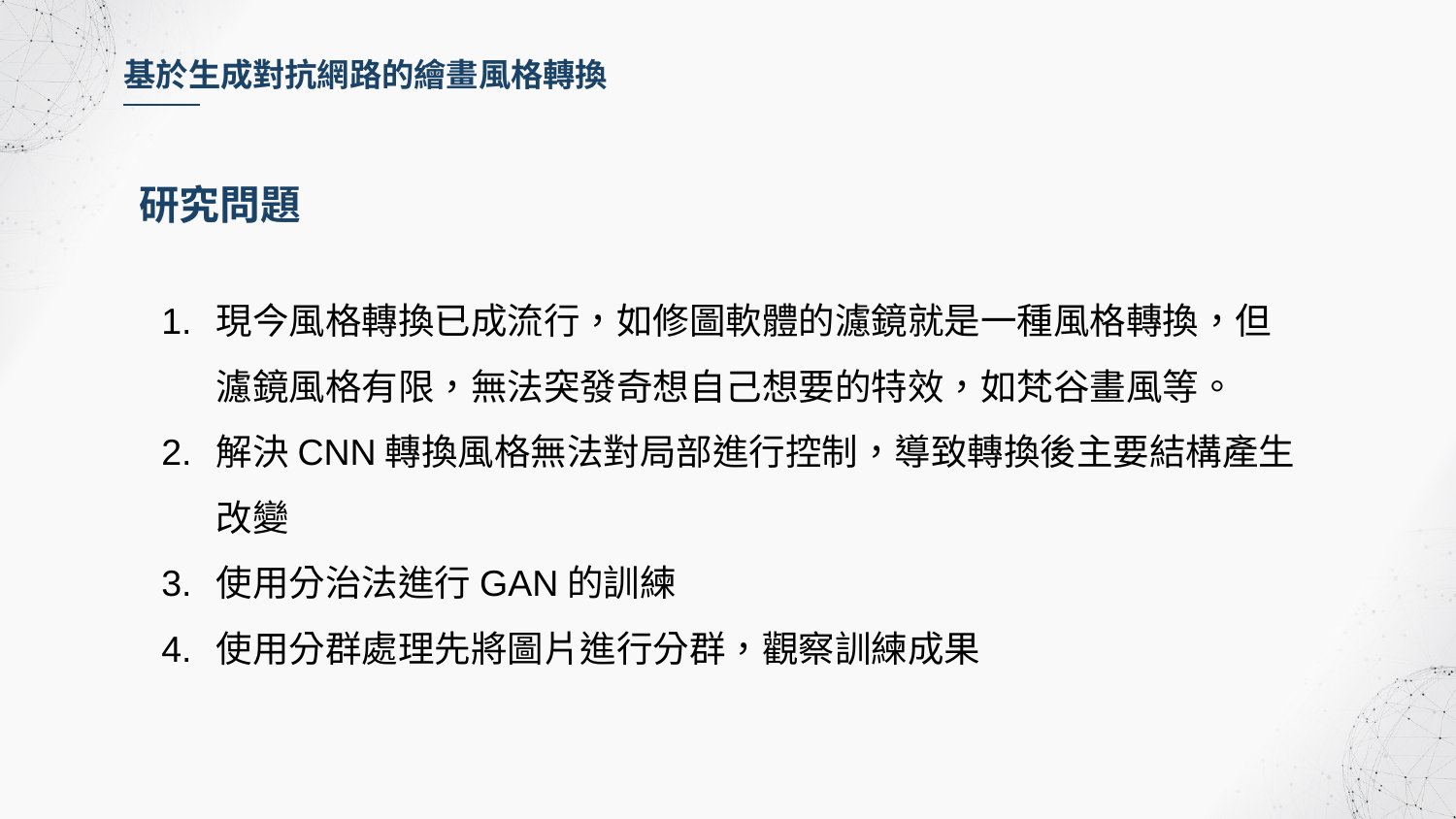

基於生成對抗網路的繪畫風格轉換
研究問題
現今風格轉換已成流行，如修圖軟體的濾鏡就是一種風格轉換，但濾鏡風格有限，無法突發奇想自己想要的特效，如梵谷畫風等。
解決CNN轉換風格無法對局部進行控制，導致轉換後主要結構產生改變
使用分治法進行GAN的訓練
使用分群處理先將圖片進行分群，觀察訓練成果